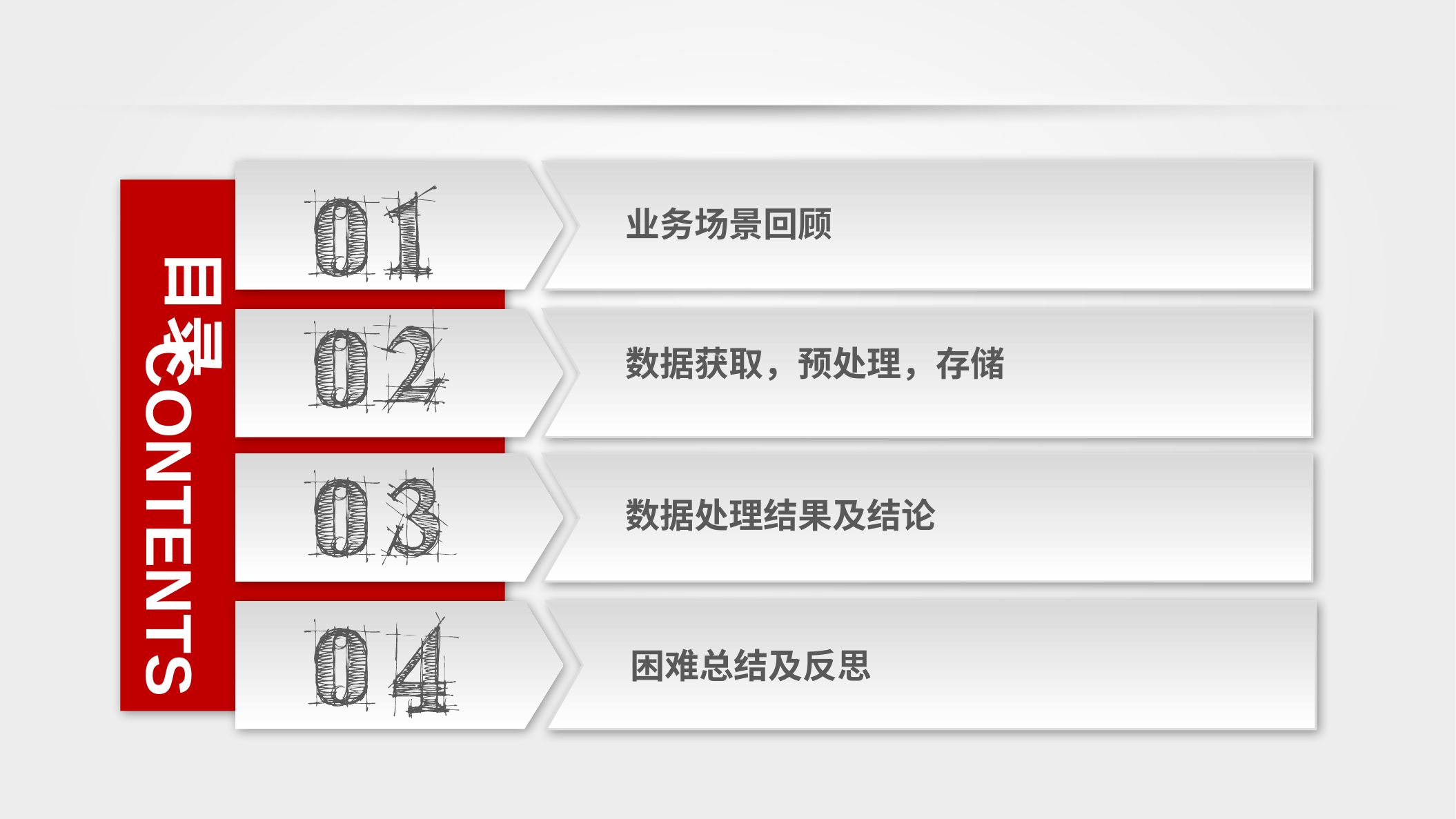

业务场景回顾
目录

数据获取，预处理，存储

CONTENTS
数据处理结果及结论

困难总结及反思